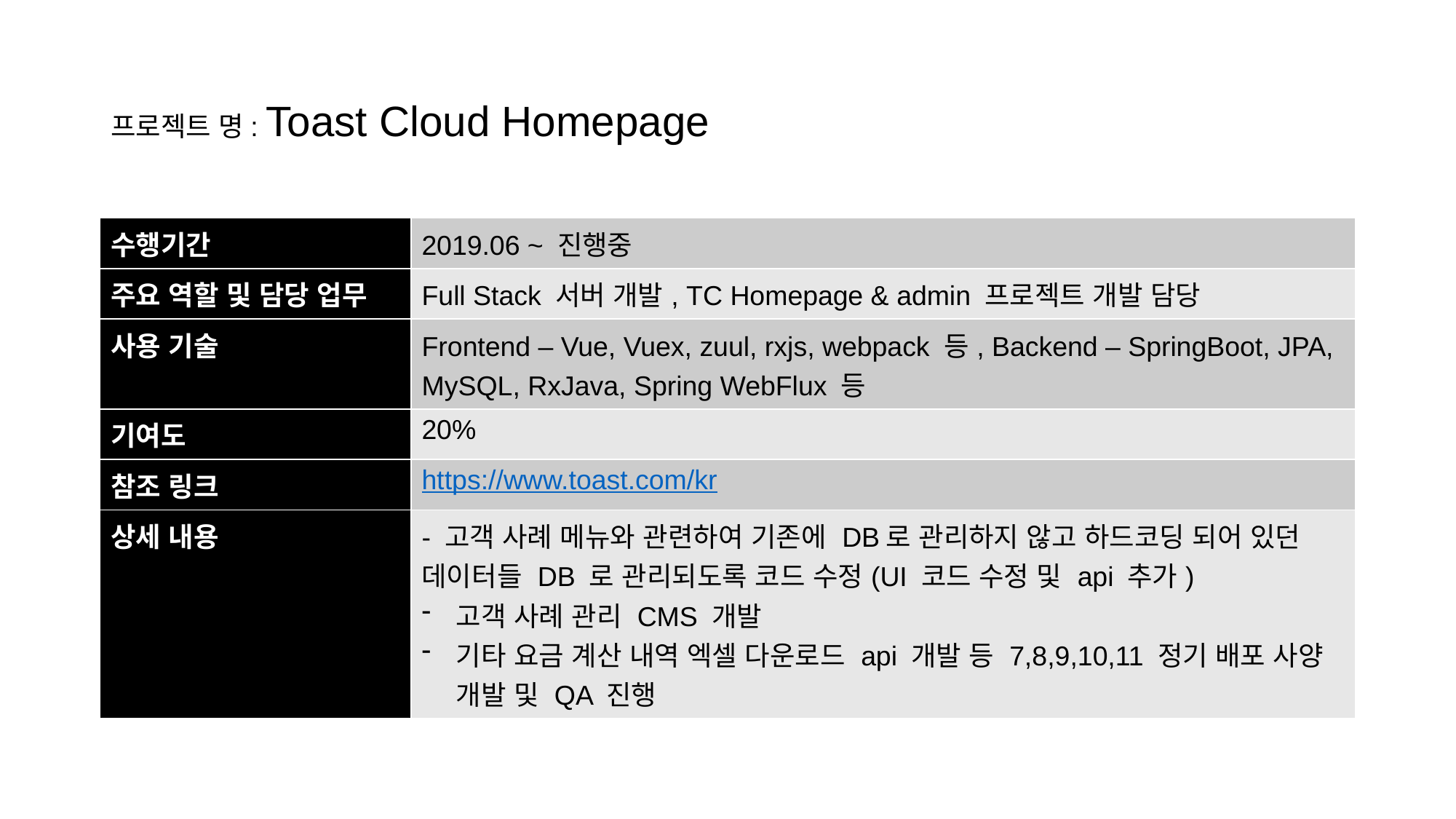

# 프로젝트 명: Toast Cloud Homepage
| 수행기간 | 2019.06 ~ 진행중 |
| --- | --- |
| 주요 역할 및 담당 업무 | Full Stack 서버 개발, TC Homepage & admin 프로젝트 개발 담당 |
| 사용 기술 | Frontend – Vue, Vuex, zuul, rxjs, webpack 등, Backend – SpringBoot, JPA, MySQL, RxJava, Spring WebFlux 등 |
| 기여도 | 20% |
| 참조 링크 | https://www.toast.com/kr |
| 상세 내용 | - 고객 사례 메뉴와 관련하여 기존에 DB로 관리하지 않고 하드코딩 되어 있던 데이터들 DB 로 관리되도록 코드 수정(UI 코드 수정 및 api 추가) 고객 사례 관리 CMS 개발 기타 요금 계산 내역 엑셀 다운로드 api 개발 등 7,8,9,10,11 정기 배포 사양 개발 및 QA 진행 |